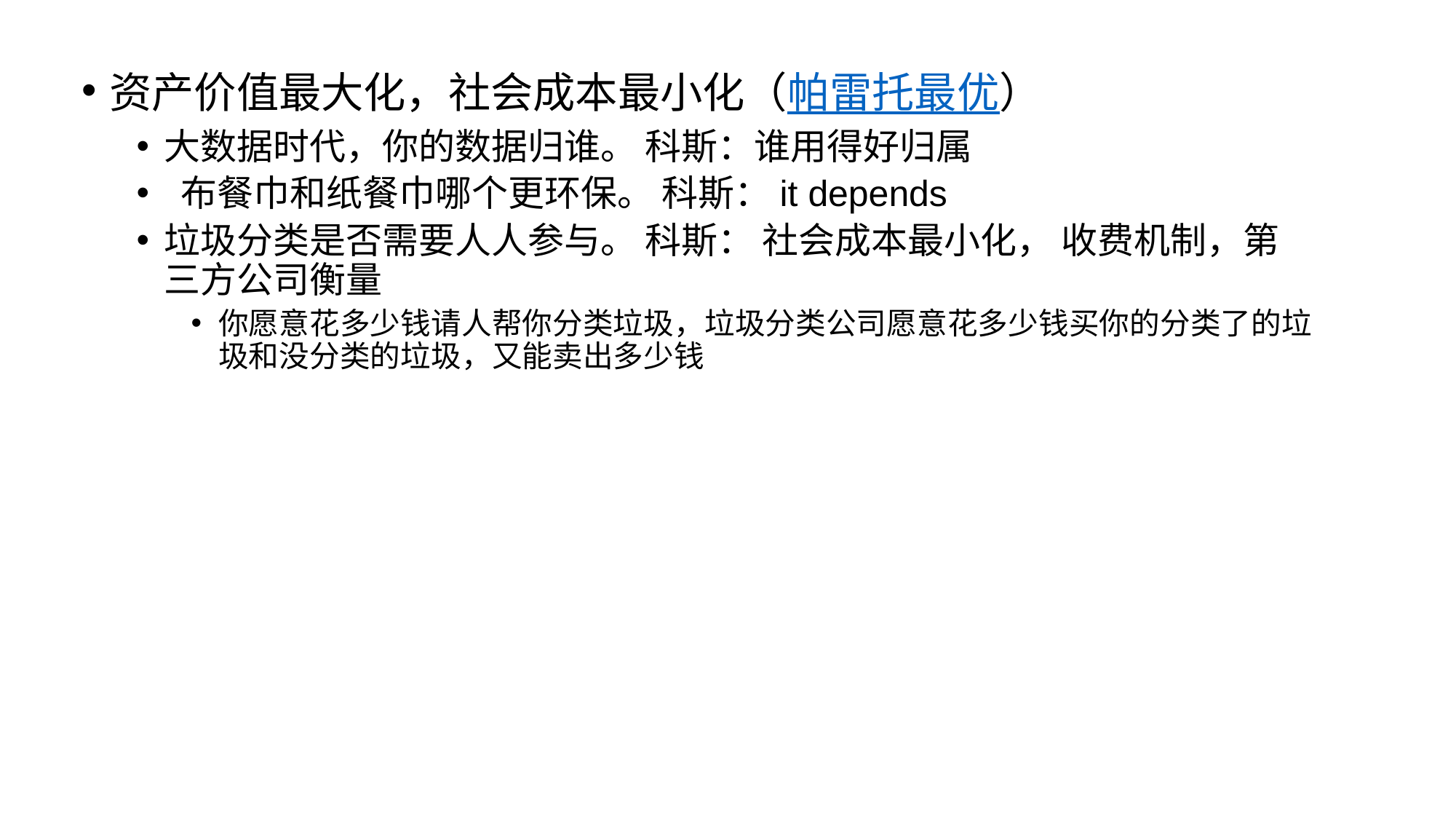

资产价值最大化，社会成本最小化（帕雷托最优）
大数据时代，你的数据归谁。 科斯：谁用得好归属
 布餐巾和纸餐巾哪个更环保。 科斯：it depends
垃圾分类是否需要人人参与。 科斯： 社会成本最小化， 收费机制，第三方公司衡量
你愿意花多少钱请人帮你分类垃圾，垃圾分类公司愿意花多少钱买你的分类了的垃圾和没分类的垃圾，又能卖出多少钱